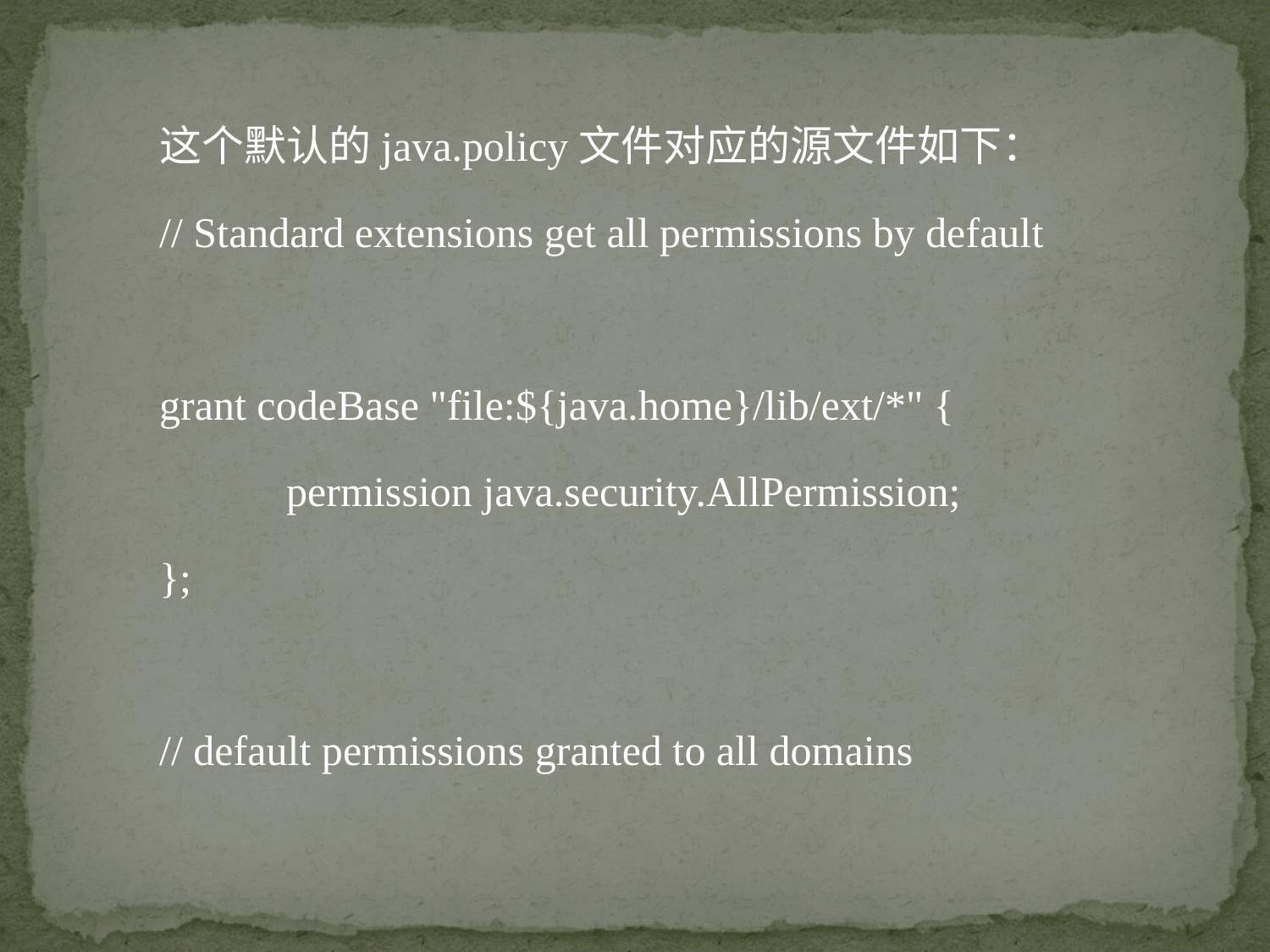

这个默认的java.policy文件对应的源文件如下：
// Standard extensions get all permissions by default

grant codeBase "file:${java.home}/lib/ext/*" {
	permission java.security.AllPermission;
};

// default permissions granted to all domains